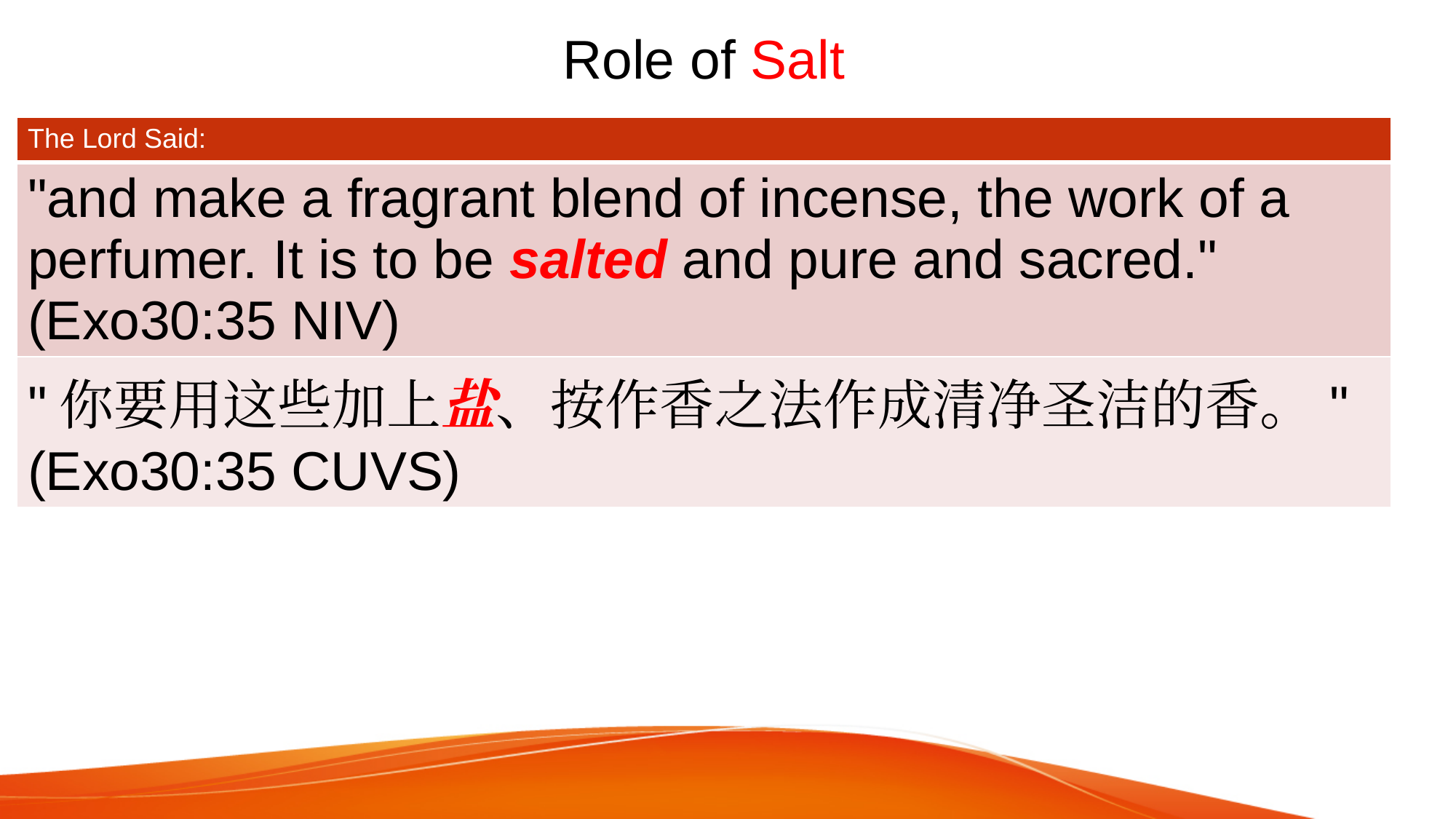

# Role of Salt
| The Lord Said: |
| --- |
| "and make a fragrant blend of incense, the work of a perfumer. It is to be salted and pure and sacred." (Exo30:35 NIV) |
| "你要用这些加上盐、按作香之法作成清净圣洁的香。" (Exo30:35 CUVS) |